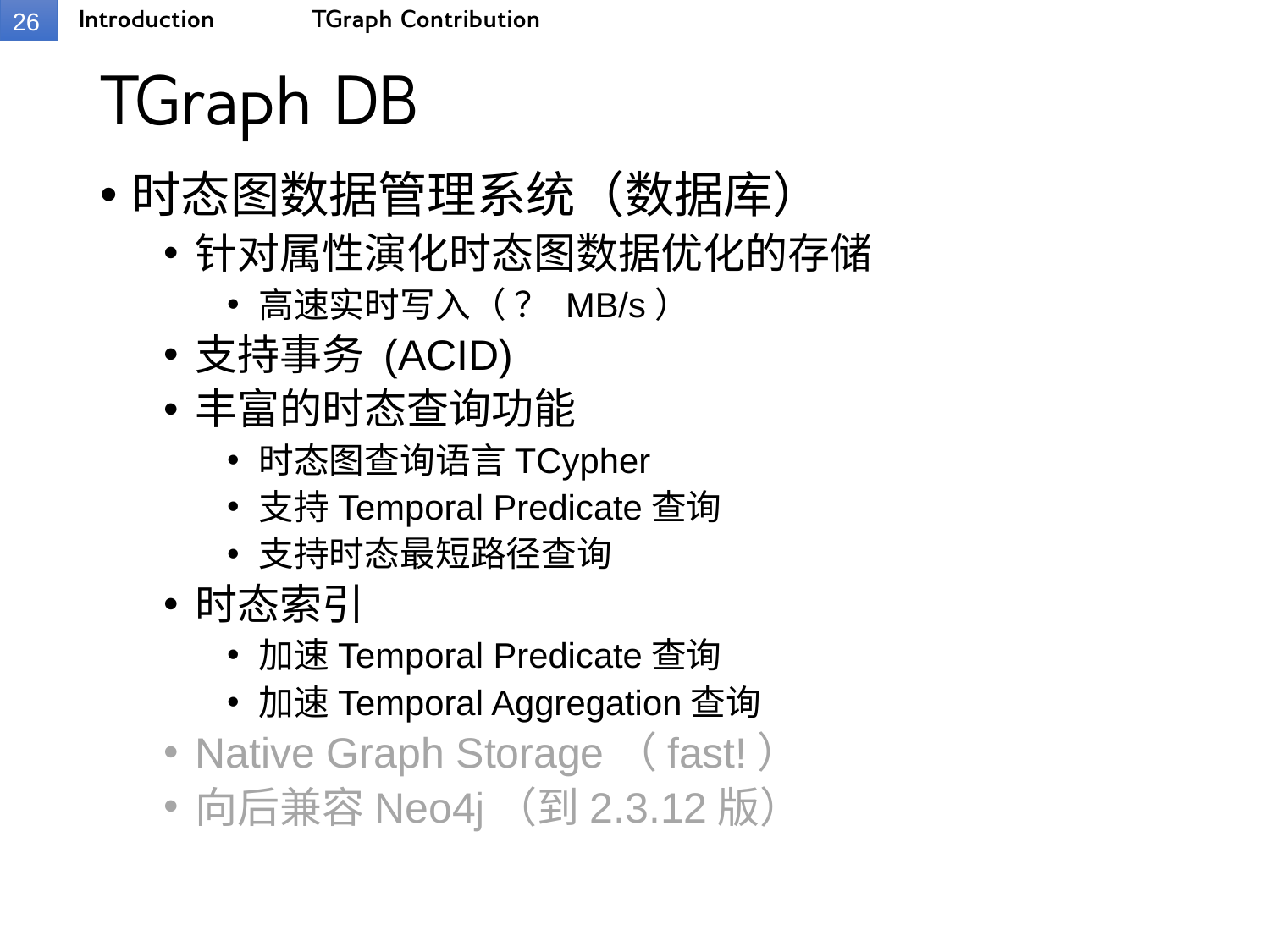

Introduction
TGraph Contribution
# TGraph DB
时态图数据管理系统（数据库）
针对属性演化时态图数据优化的存储
高速实时写入（ ？ MB/s）
支持事务 (ACID)
丰富的时态查询功能
时态图查询语言TCypher
支持Temporal Predicate查询
支持时态最短路径查询
时态索引
加速Temporal Predicate查询
加速Temporal Aggregation查询
Native Graph Storage（fast!）
向后兼容Neo4j（到2.3.12版）